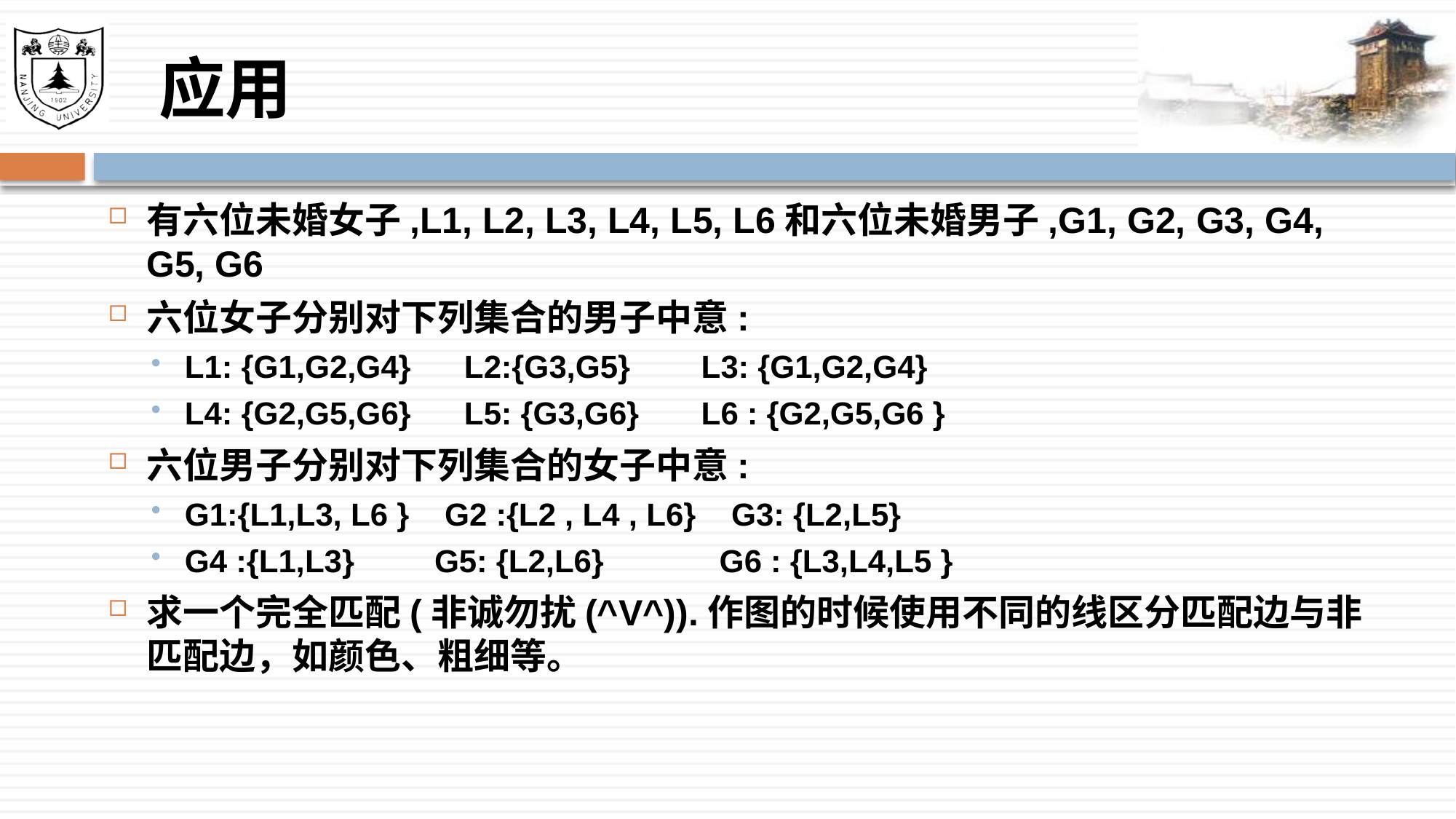

# 应用
有六位未婚女子,L1, L2, L3, L4, L5, L6和六位未婚男子,G1, G2, G3, G4, G5, G6
六位女子分别对下列集合的男子中意:
L1: {G1,G2,G4}      L2:{G3,G5}        L3: {G1,G2,G4}
L4: {G2,G5,G6}      L5: {G3,G6}       L6 : {G2,G5,G6 }
六位男子分别对下列集合的女子中意:
G1:{L1,L3, L6 }    G2 :{L2 , L4 , L6}    G3: {L2,L5}
G4 :{L1,L3}         G5: {L2,L6}             G6 : {L3,L4,L5 }
求一个完全匹配(非诚勿扰(^V^)).作图的时候使用不同的线区分匹配边与非匹配边，如颜色、粗细等。